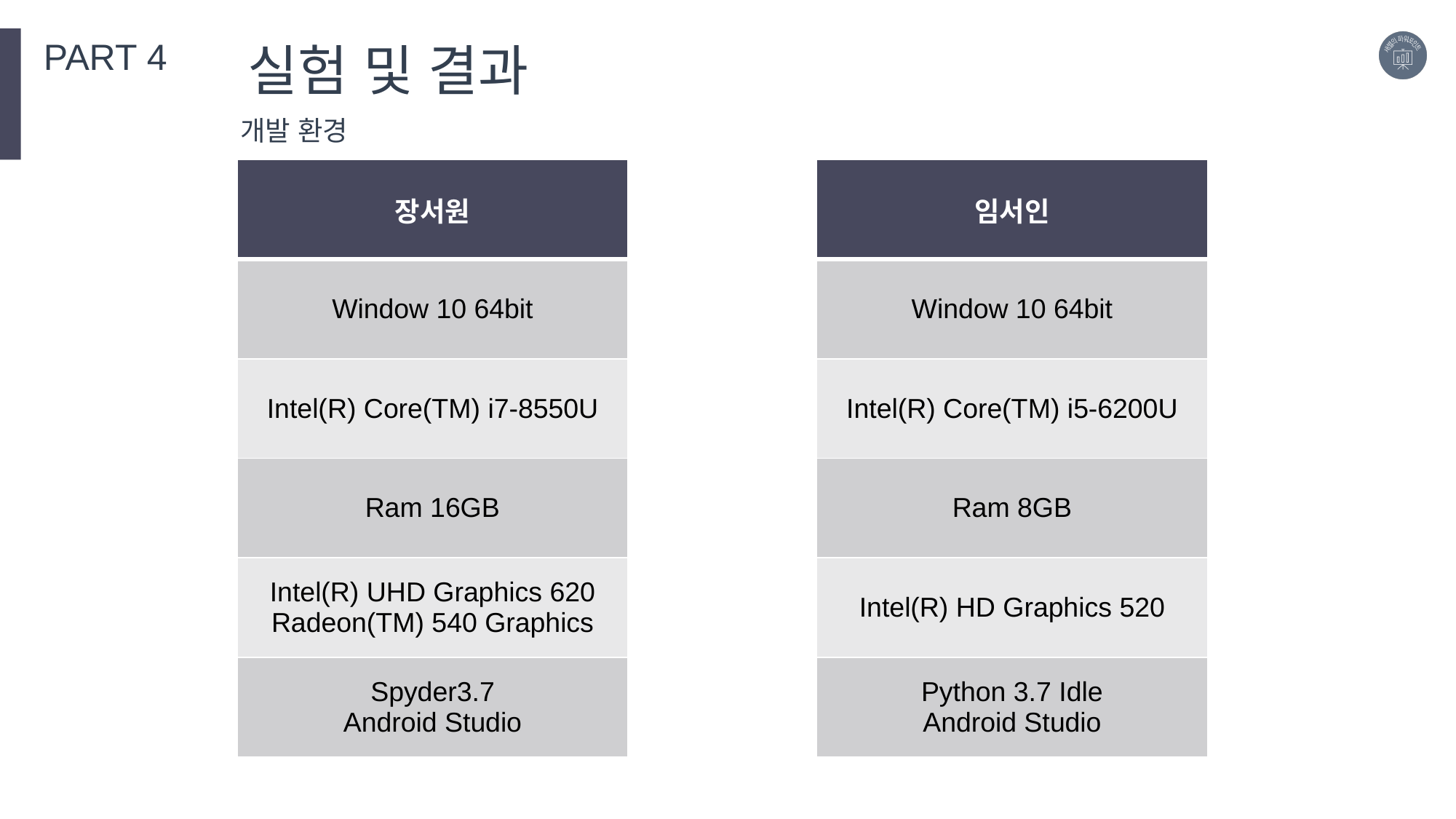

PART 4
실험 및 결과
개발 환경
| 장서원 |
| --- |
| Window 10 64bit |
| Intel(R) Core(TM) i7-8550U |
| Ram 16GB |
| Intel(R) UHD Graphics 620 Radeon(TM) 540 Graphics |
| Spyder3.7 Android Studio |
| 임서인 |
| --- |
| Window 10 64bit |
| Intel(R) Core(TM) i5-6200U |
| Ram 8GB |
| Intel(R) HD Graphics 520 |
| Python 3.7 Idle Android Studio |